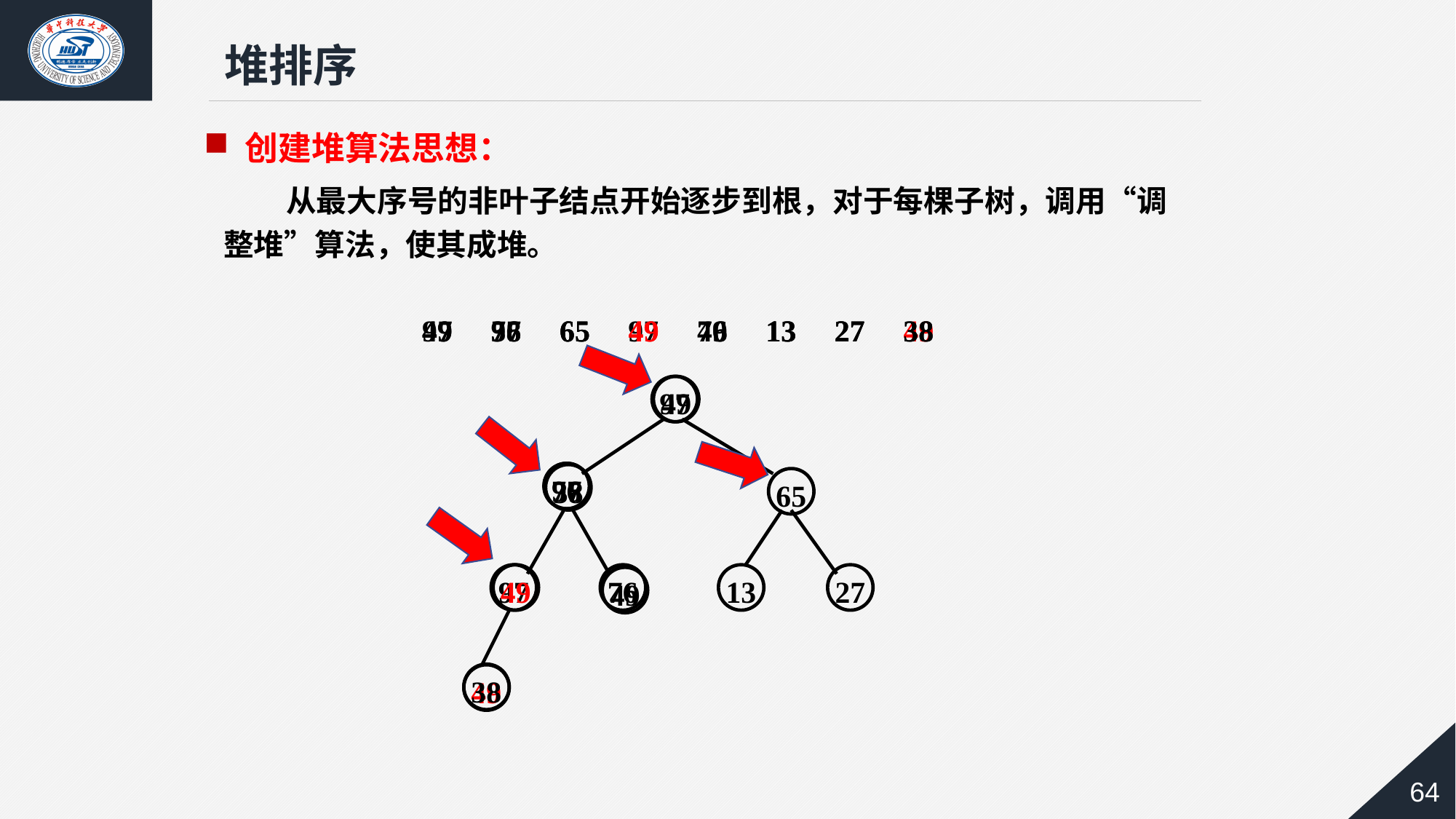

堆排序
创建堆算法思想：
        从最大序号的非叶子结点开始逐步到根，对于每棵子树，调用“调整堆”算法，使其成堆。
97     76     65     49     49     13     27     38
49     38     65     97     76     13     27     49
49     97     65     49     76     13     27     38

97
49

76
97
38
65

97
49
76
13
27
49

38
49